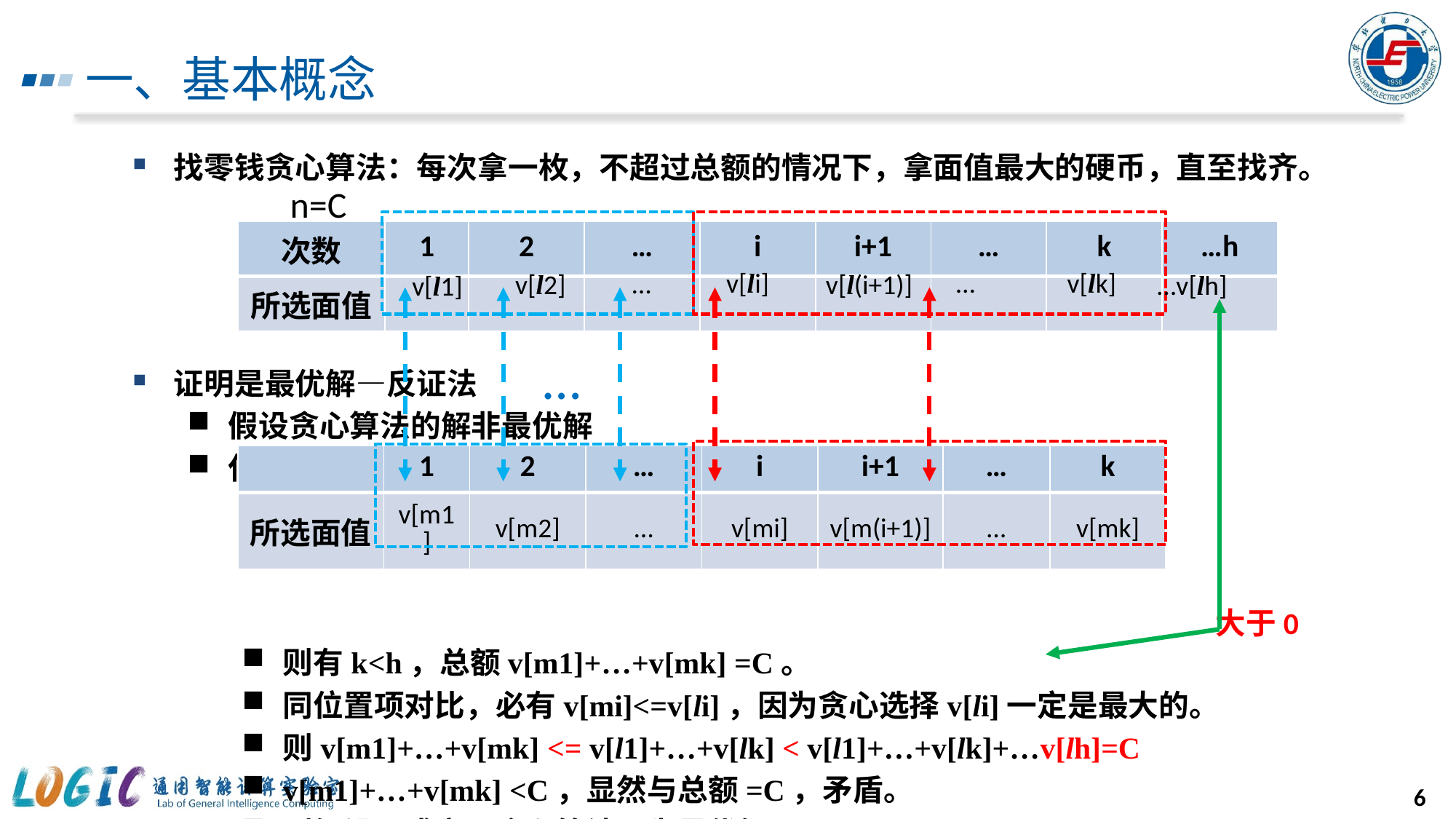

# 一、基本概念
找零钱贪心算法：每次拿一枚，不超过总额的情况下，拿面值最大的硬币，直至找齐。

证明是最优解—反证法
假设贪心算法的解非最优解
任取一个最优解，将硬币从大到小排序

则有k<h，总额v[m1]+…+v[mk] =C。
同位置项对比，必有v[mi]<=v[li]，因为贪心选择v[li]一定是最大的。
则v[m1]+…+v[mk] <= v[l1]+…+v[lk] < v[l1]+…+v[lk]+…v[lh]=C
v[m1]+…+v[mk] <C，显然与总额=C，矛盾。
则假设不成立。贪心算法即为最优解

n=C

| 次数 | 1 | 2 | … | i | i+1 | … | k | …h |
| --- | --- | --- | --- | --- | --- | --- | --- | --- |
| 所选面值 |  |  |  |  |  |  |  |  |
v[li]
…
v[lk]
…
v[l2]
v[l(i+1)]
…v[lh]
v[l1]
…

|  | 1 | 2 | … | i | i+1 | … | k |
| --- | --- | --- | --- | --- | --- | --- | --- |
| 所选面值 | v[m1] | v[m2] | … | v[mi] | v[m(i+1)] | … | v[mk] |
大于0
6